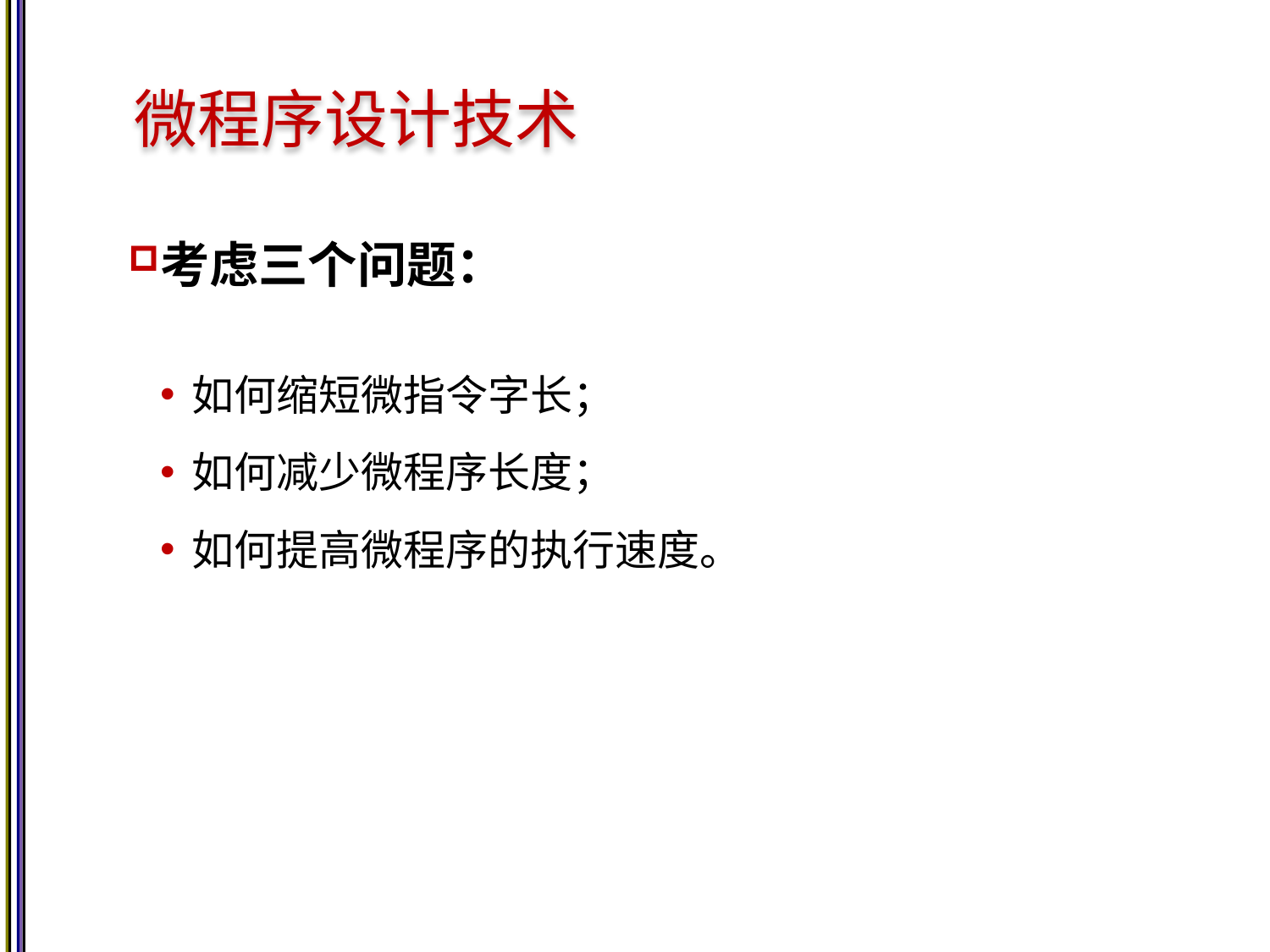

# 微程序设计技术
考虑三个问题：
如何缩短微指令字长；
如何减少微程序长度；
如何提高微程序的执行速度。
73